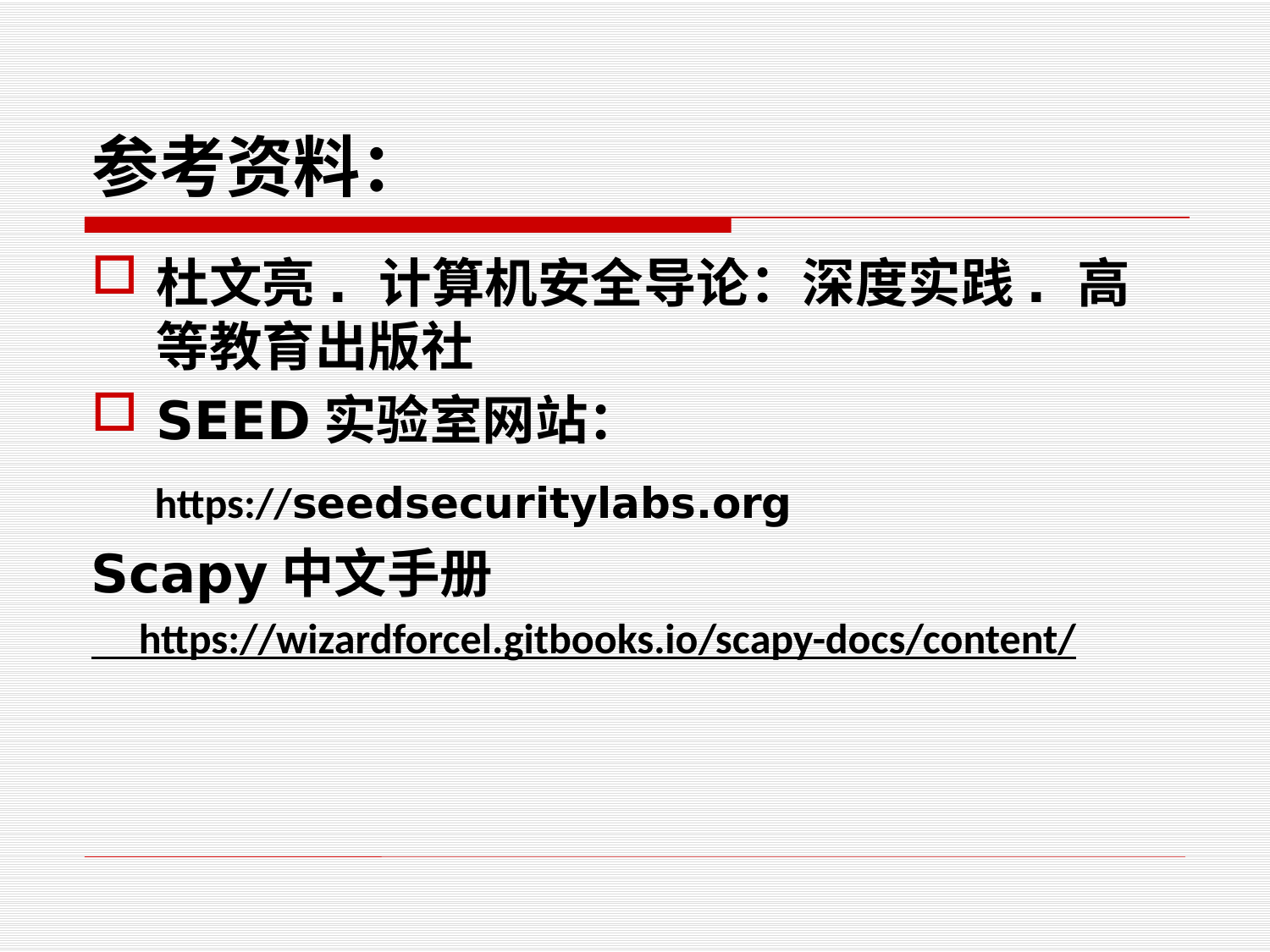

# 参考资料：
杜文亮. 计算机安全导论：深度实践. 高等教育出版社
SEED实验室网站：
     https://seedsecuritylabs.org
Scapy中文手册
     https://wizardforcel.gitbooks.io/scapy-docs/content/